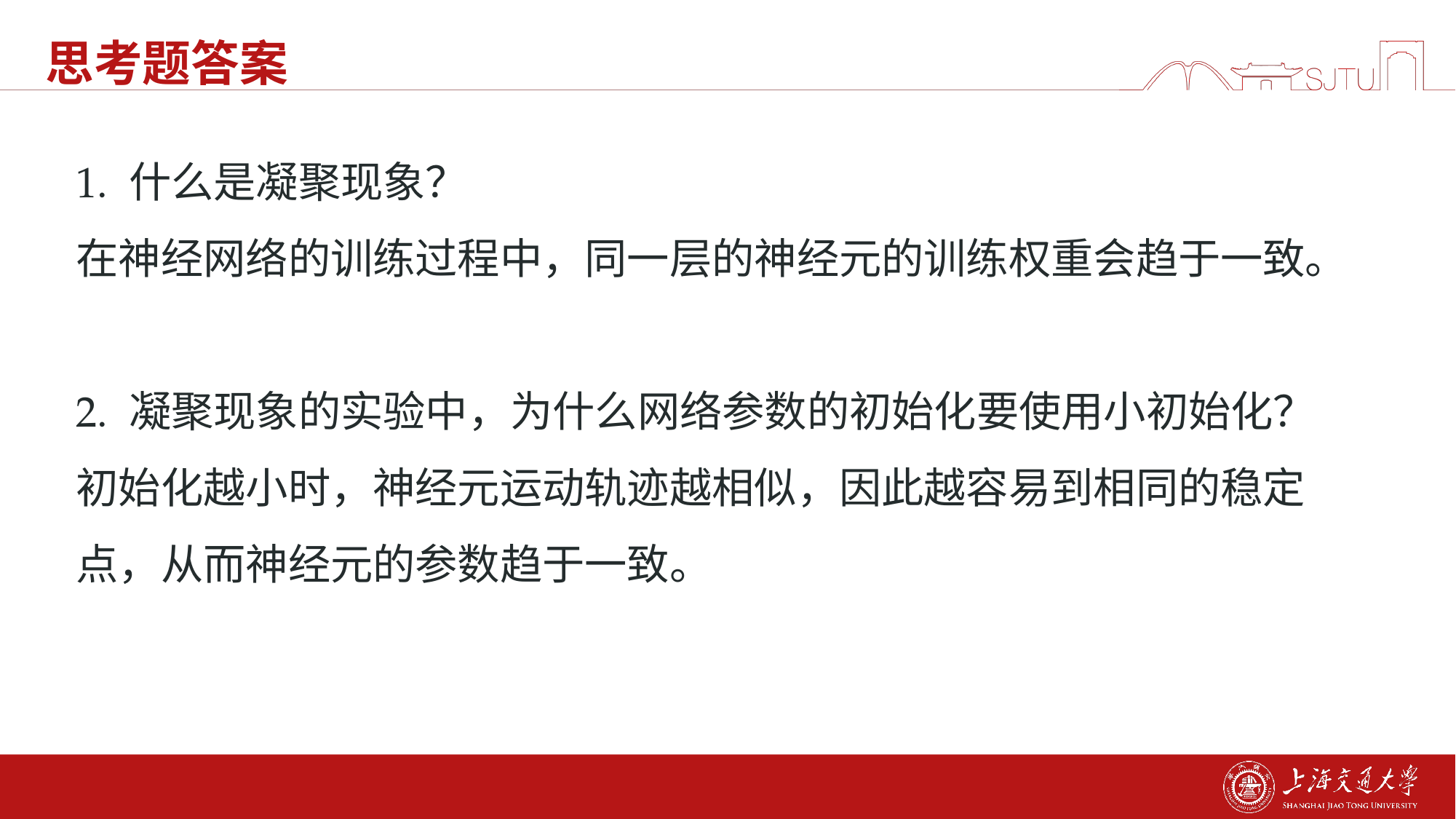

# 思考题答案
1. 什么是凝聚现象？
在神经网络的训练过程中，同一层的神经元的训练权重会趋于一致。

2. 凝聚现象的实验中，为什么网络参数的初始化要使用小初始化？
初始化越小时，神经元运动轨迹越相似，因此越容易到相同的稳定点，从而神经元的参数趋于一致。